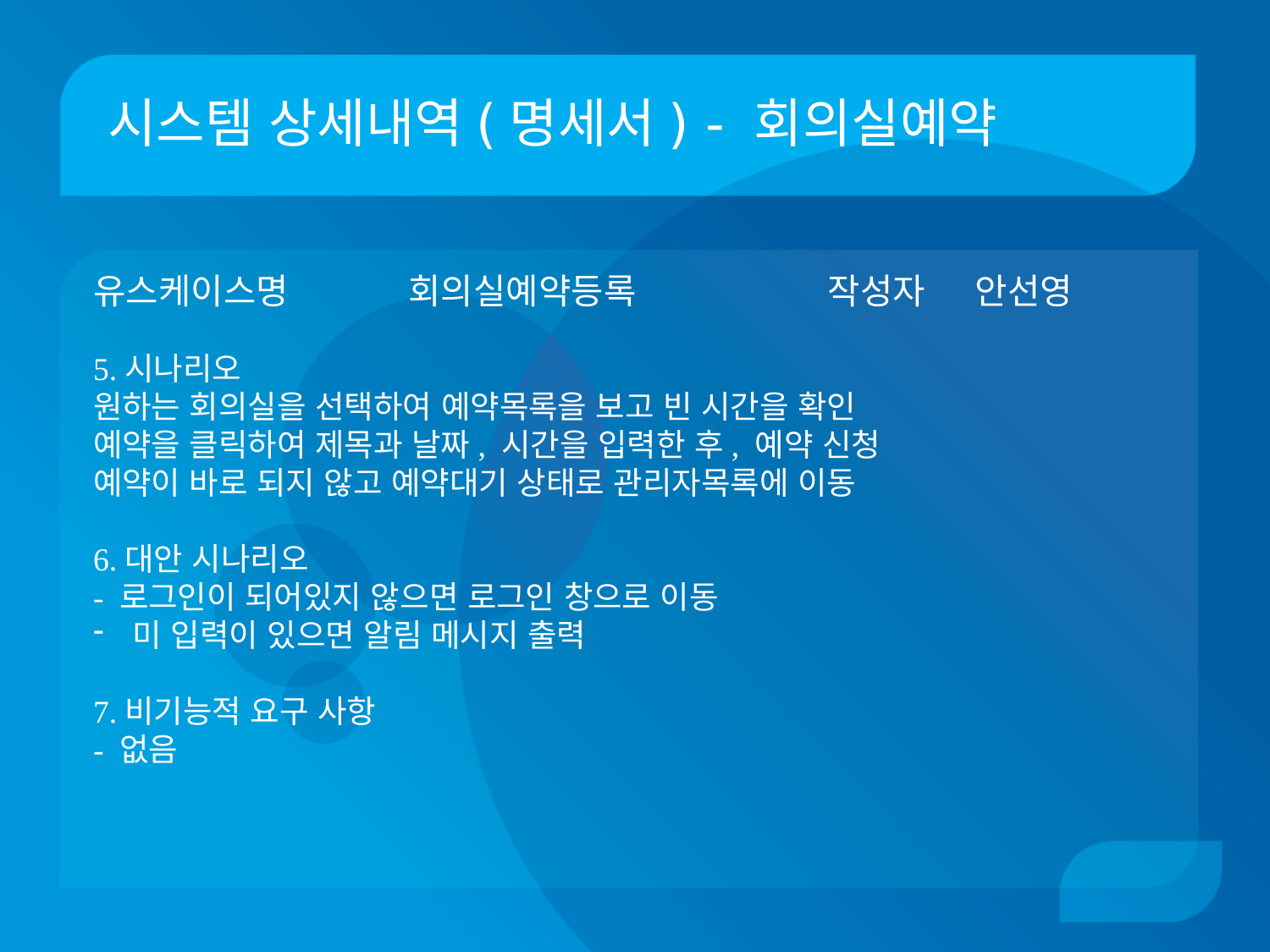

# 시스템 상세내역(명세서) - 회의실예약
유스케이스명            회의실예약등록	          작성자     안선영
5.시나리오
원하는 회의실을 선택하여 예약목록을 보고 빈 시간을 확인
예약을 클릭하여 제목과 날짜, 시간을 입력한 후, 예약 신청
예약이 바로 되지 않고 예약대기 상태로 관리자목록에 이동

6.대안 시나리오
- 로그인이 되어있지 않으면 로그인 창으로 이동
미 입력이 있으면 알림 메시지 출력

7.비기능적 요구 사항
- 없음